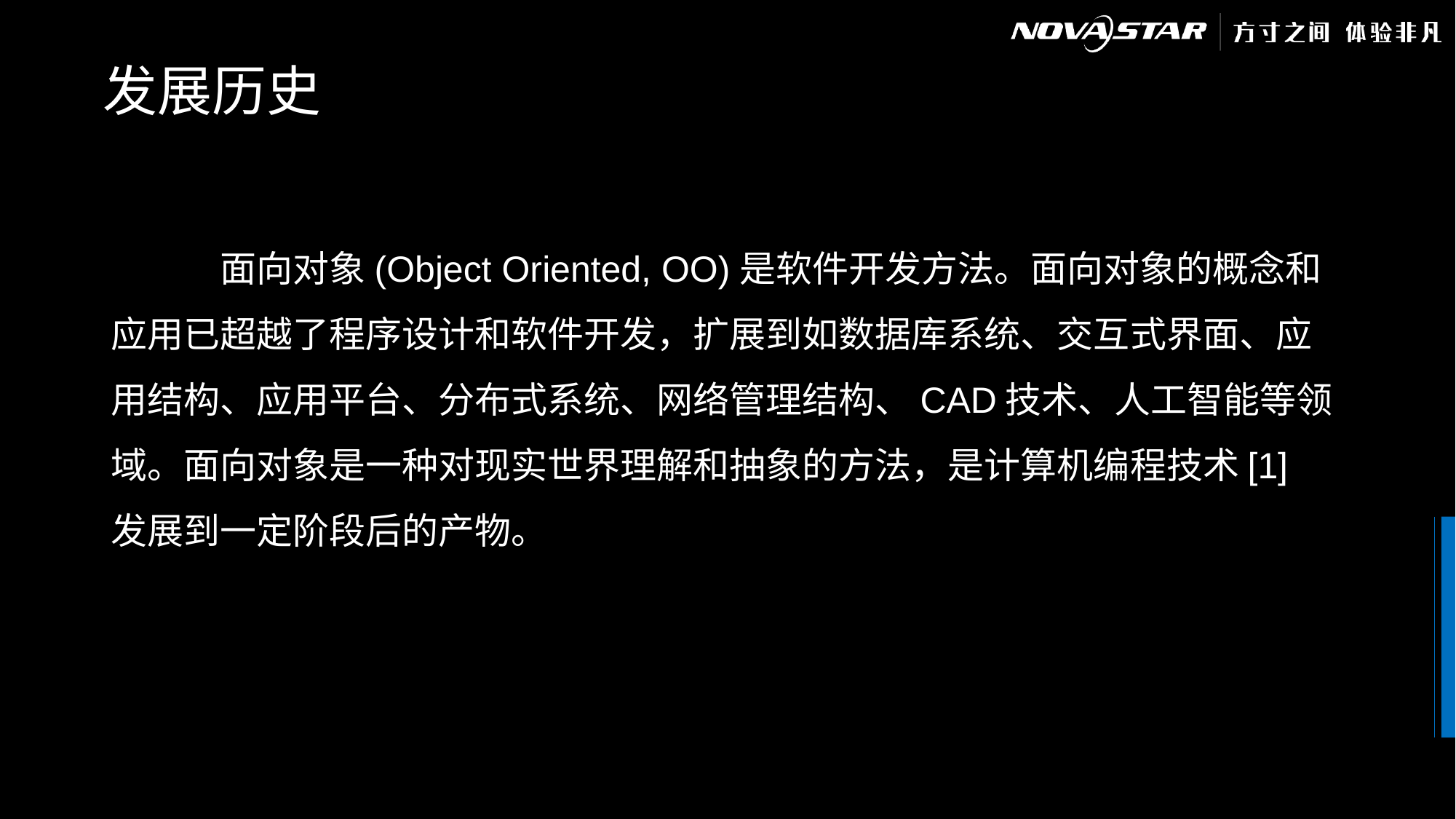

# 发展历史
	面向对象(Object Oriented, OO)是软件开发方法。面向对象的概念和应用已超越了程序设计和软件开发，扩展到如数据库系统、交互式界面、应用结构、应用平台、分布式系统、网络管理结构、CAD技术、人工智能等领域。面向对象是一种对现实世界理解和抽象的方法，是计算机编程技术[1]  发展到一定阶段后的产物。